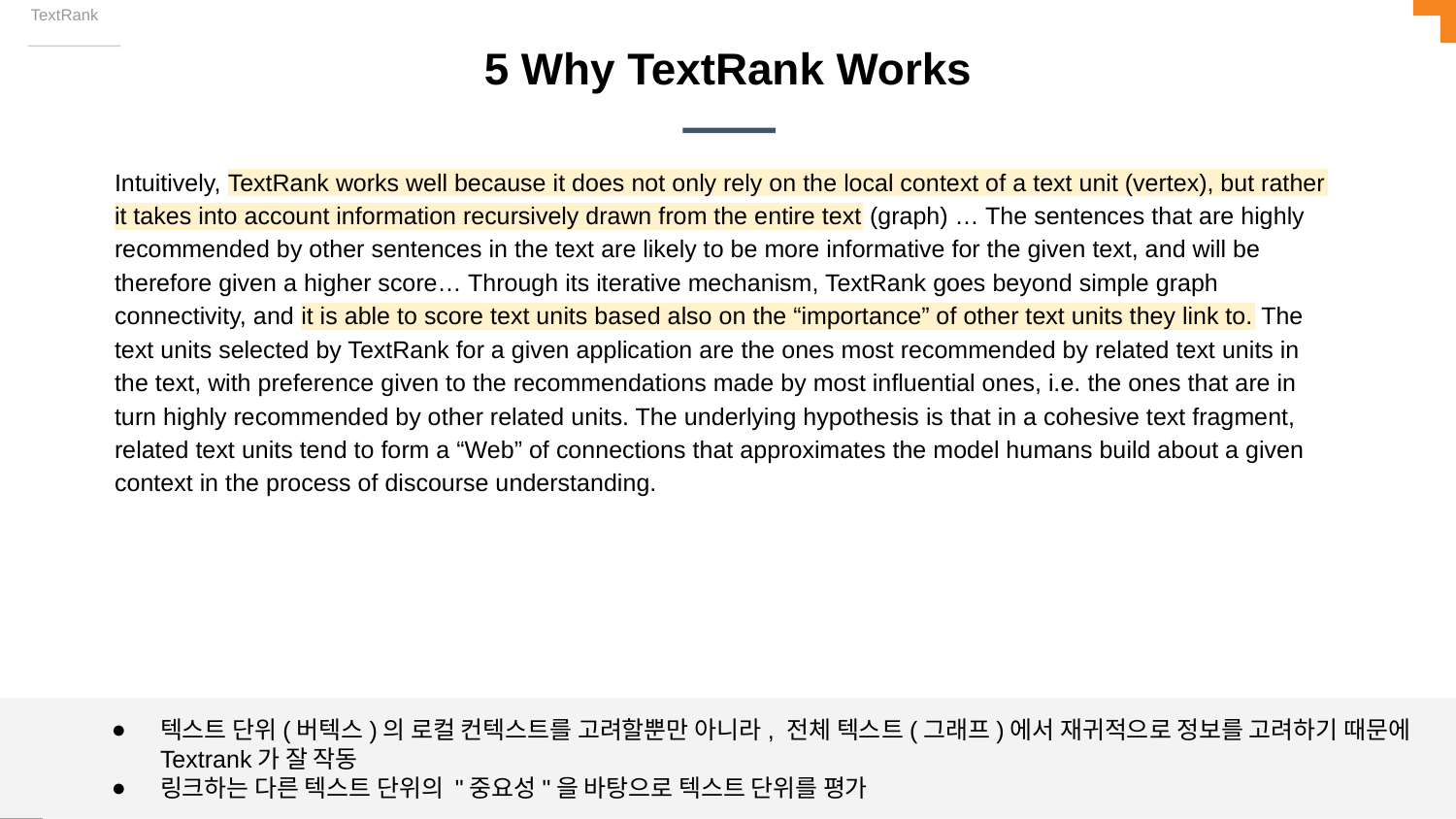

TextRank

# 5 Why TextRank Works
Intuitively, TextRank works well because it does not only rely on the local context of a text unit (vertex), but rather it takes into account information recursively drawn from the entire text (graph) … The sentences that are highly recommended by other sentences in the text are likely to be more informative for the given text, and will be therefore given a higher score… Through its iterative mechanism, TextRank goes beyond simple graph connectivity, and it is able to score text units based also on the “importance” of other text units they link to. The text units selected by TextRank for a given application are the ones most recommended by related text units in the text, with preference given to the recommendations made by most influential ones, i.e. the ones that are in turn highly recommended by other related units. The underlying hypothesis is that in a cohesive text fragment, related text units tend to form a “Web” of connections that approximates the model humans build about a given context in the process of discourse understanding.
텍스트 단위(버텍스)의 로컬 컨텍스트를 고려할뿐만 아니라, 전체 텍스트(그래프)에서 재귀적으로 정보를 고려하기 때문에 Textrank가 잘 작동
링크하는 다른 텍스트 단위의 "중요성"을 바탕으로 텍스트 단위를 평가
32